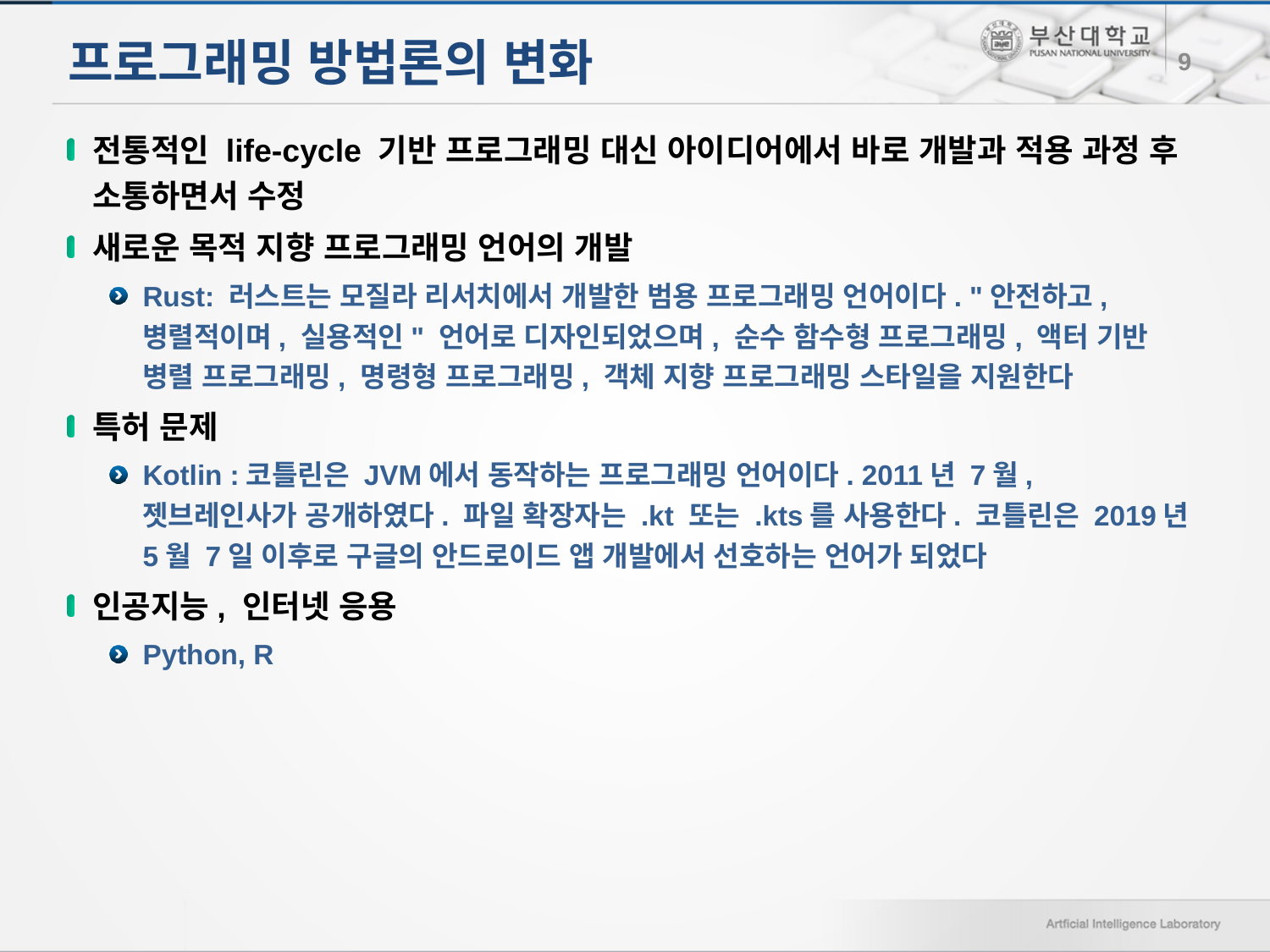

# 프로그래밍 방법론의 변화
9
전통적인 life-cycle 기반 프로그래밍 대신 아이디어에서 바로 개발과 적용 과정 후 소통하면서 수정
새로운 목적 지향 프로그래밍 언어의 개발
Rust: 러스트는 모질라 리서치에서 개발한 범용 프로그래밍 언어이다. "안전하고, 병렬적이며, 실용적인" 언어로 디자인되었으며, 순수 함수형 프로그래밍, 액터 기반 병렬 프로그래밍, 명령형 프로그래밍, 객체 지향 프로그래밍 스타일을 지원한다
특허 문제
Kotlin :코틀린은 JVM에서 동작하는 프로그래밍 언어이다. 2011년 7월, 젯브레인사가 공개하였다. 파일 확장자는 .kt 또는 .kts를 사용한다. 코틀린은 2019년 5월 7일 이후로 구글의 안드로이드 앱 개발에서 선호하는 언어가 되었다
인공지능, 인터넷 응용
Python, R